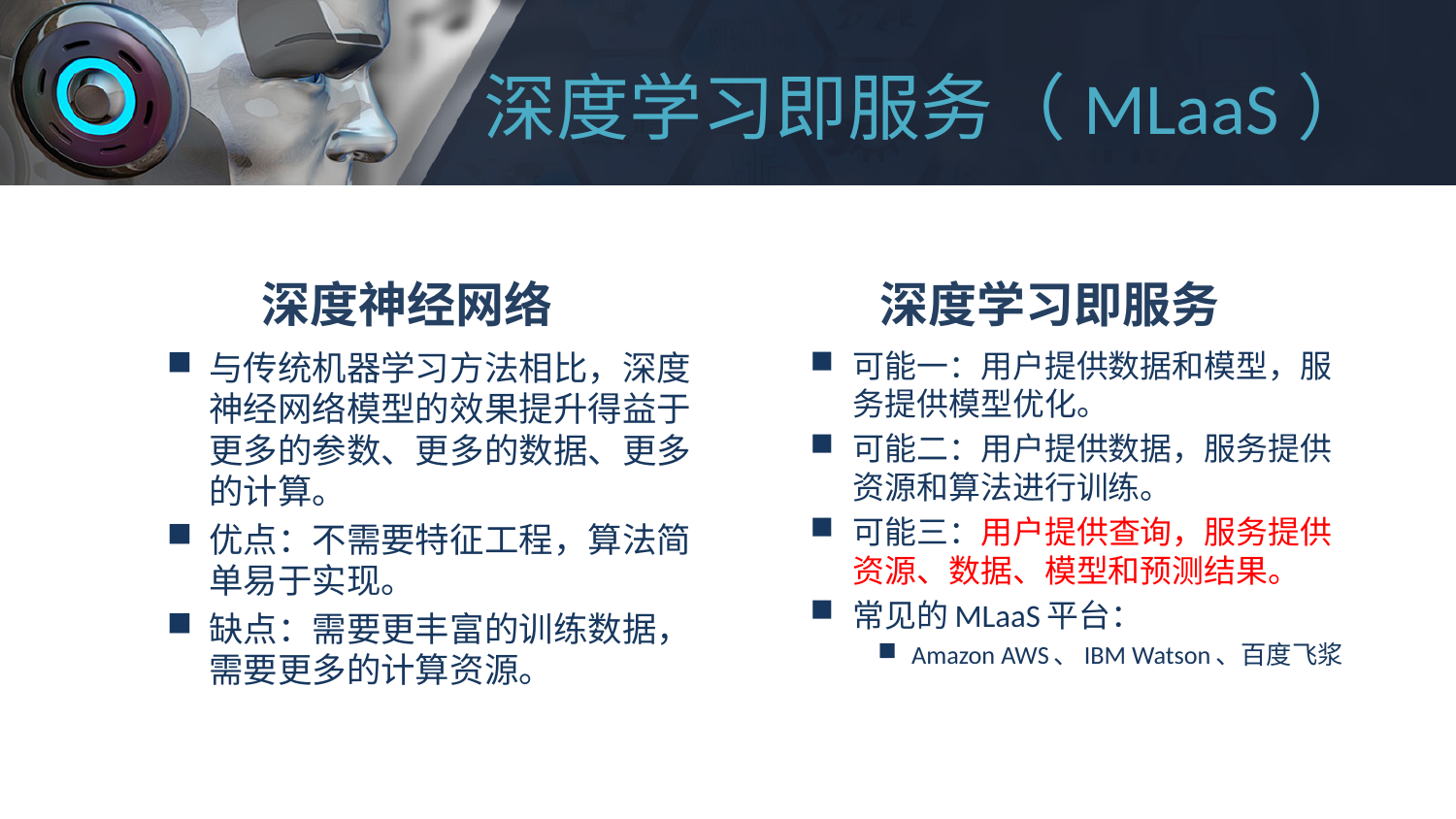

# 深度学习即服务（MLaaS）
深度神经网络
深度学习即服务
与传统机器学习方法相比，深度神经网络模型的效果提升得益于更多的参数、更多的数据、更多的计算。
优点：不需要特征工程，算法简单易于实现。
缺点：需要更丰富的训练数据，需要更多的计算资源。
可能一：用户提供数据和模型，服务提供模型优化。
可能二：用户提供数据，服务提供资源和算法进行训练。
可能三：用户提供查询，服务提供资源、数据、模型和预测结果。
常见的MLaaS平台：
Amazon AWS、IBM Watson、百度飞浆